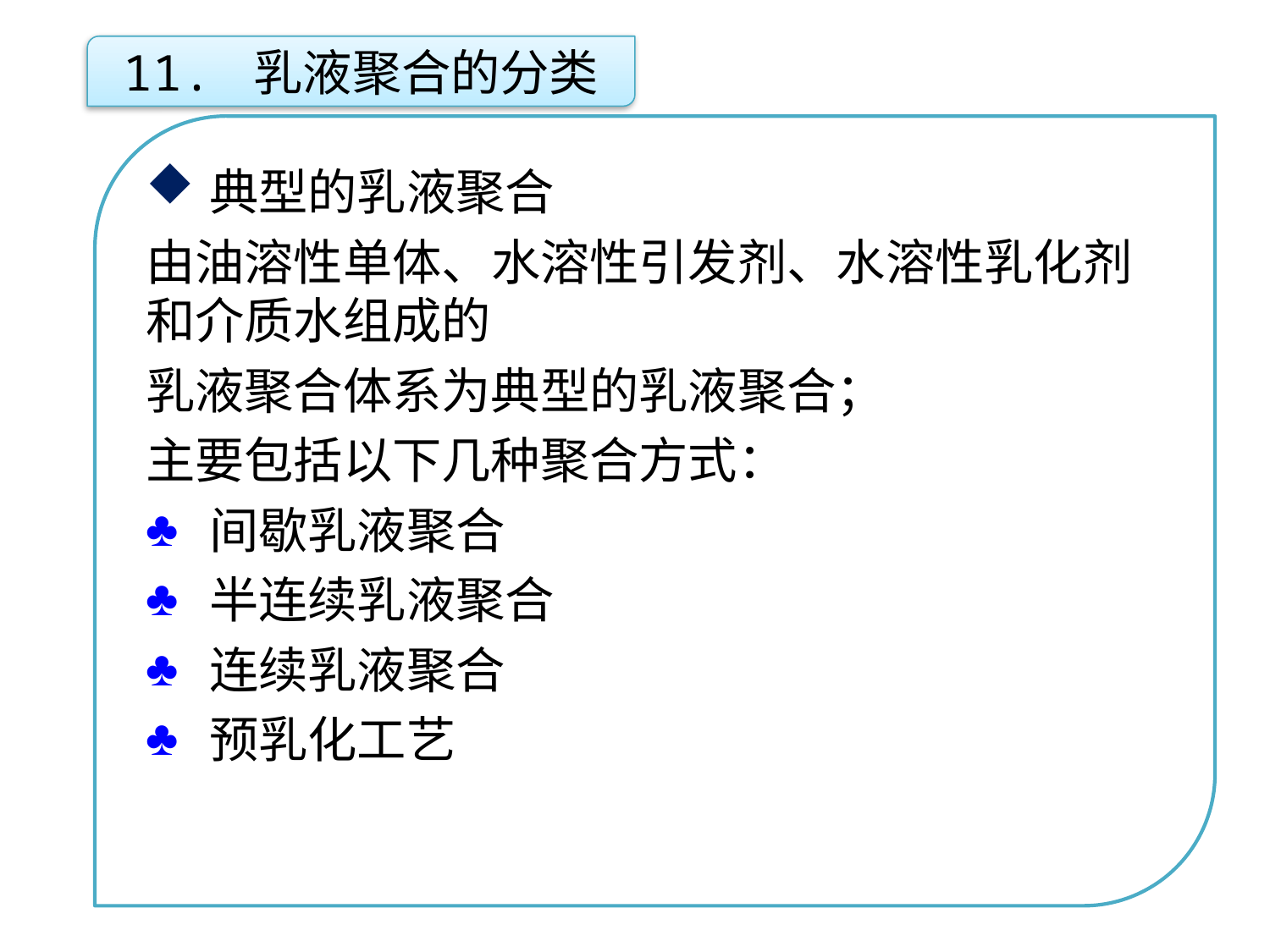

11. 乳液聚合的分类
典型的乳液聚合
由油溶性单体、水溶性引发剂、水溶性乳化剂和介质水组成的
乳液聚合体系为典型的乳液聚合；
主要包括以下几种聚合方式：
间歇乳液聚合
半连续乳液聚合
连续乳液聚合
预乳化工艺
点击添加文本
点击添加文本
点击添加文本
点击添加文本